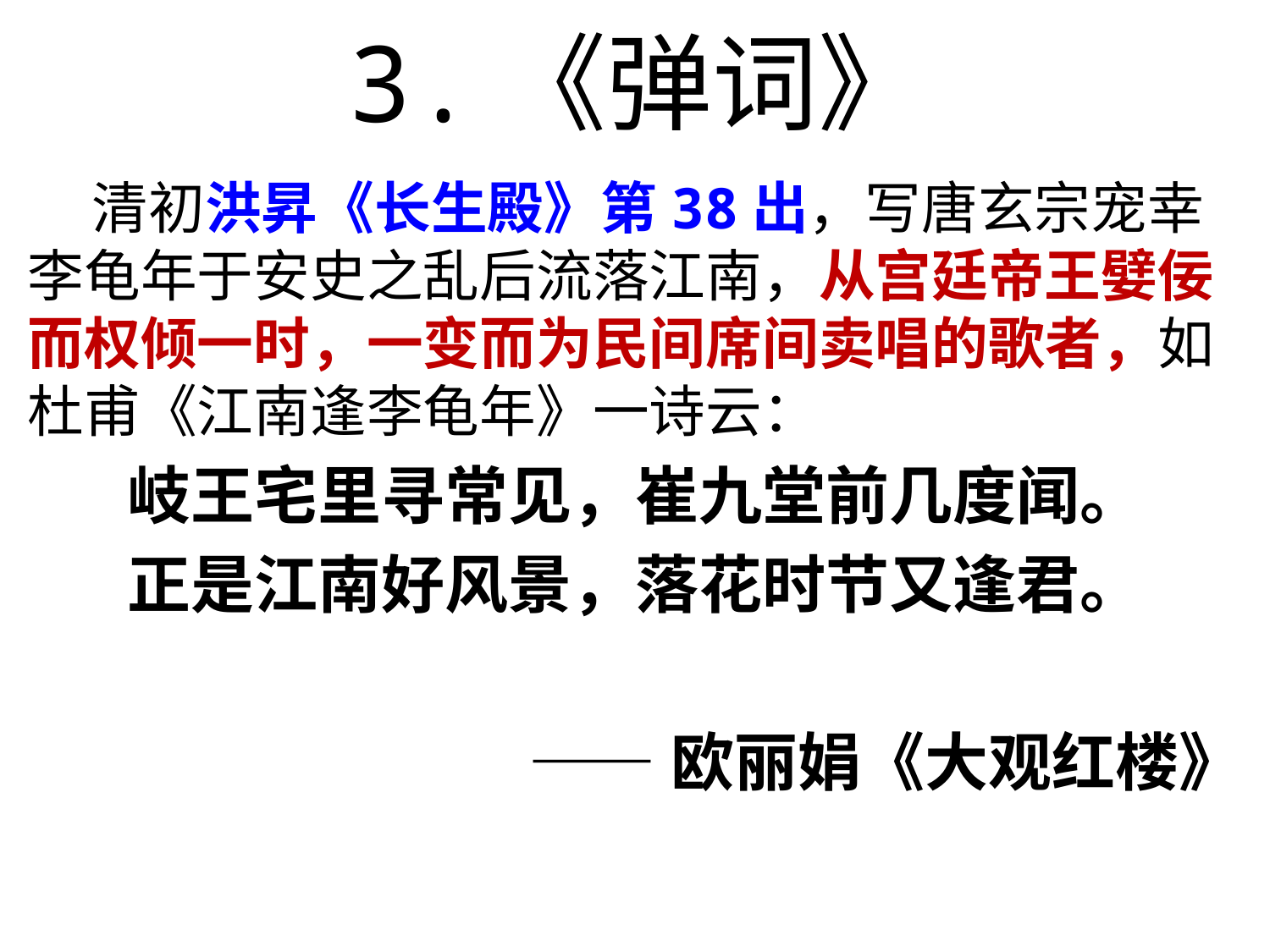

# 3.《弹词》
    清初洪昇《长生殿》第38出，写唐玄宗宠幸李龟年于安史之乱后流落江南，从宫廷帝王嬖佞而权倾一时，一变而为民间席间卖唱的歌者，如杜甫《江南逢李龟年》一诗云：
岐王宅里寻常见，崔九堂前几度闻。
正是江南好风景，落花时节又逢君。

——欧丽娟《大观红楼》